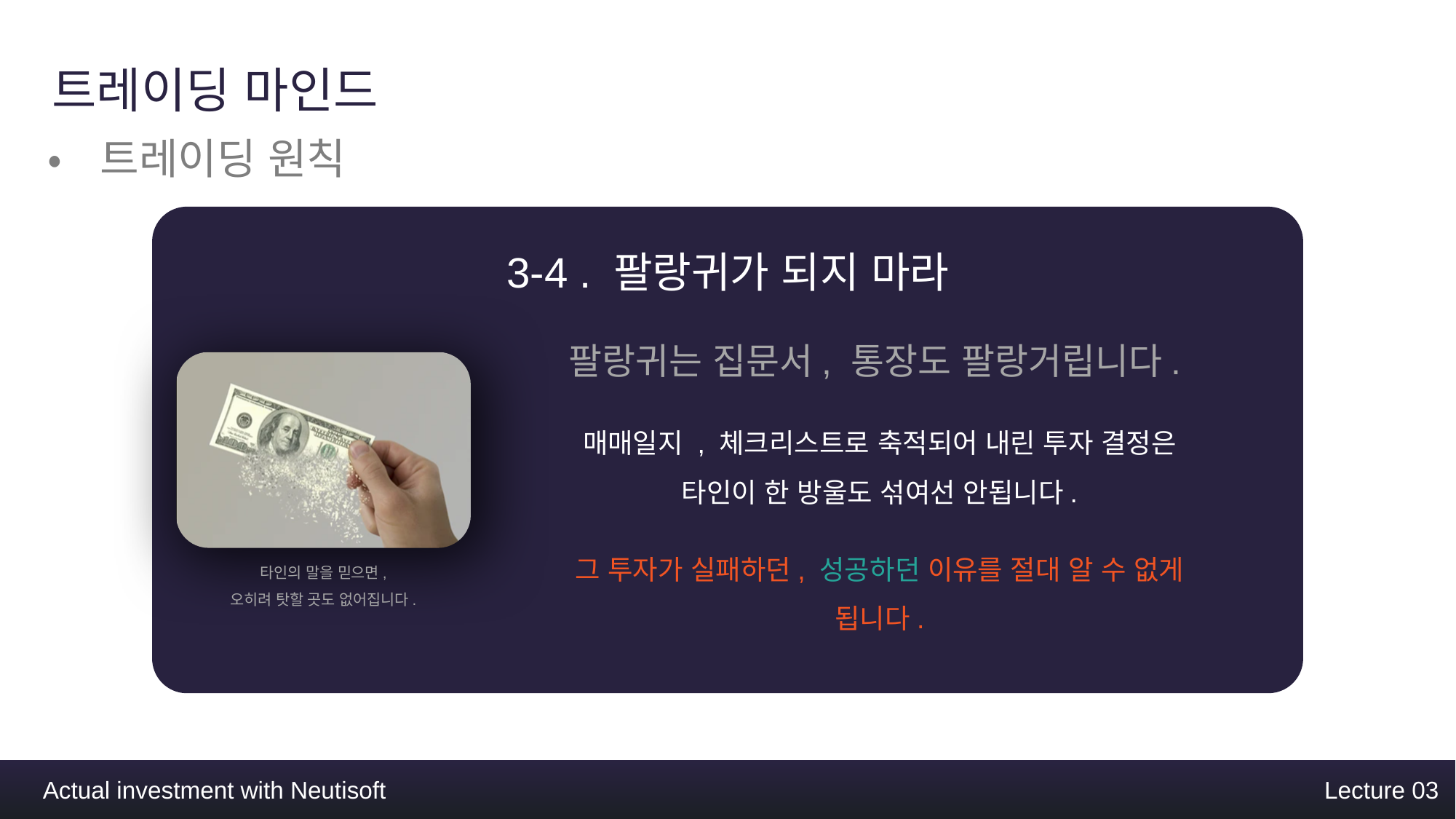

트레이딩 마인드
•트레이딩 원칙

3-4 . 팔랑귀가 되지 마라
팔랑귀는 집문서, 통장도 팔랑거립니다.

매매일지 , 체크리스트로 축적되어 내린 투자 결정은
타인이 한 방울도 섞여선 안됩니다.
그 투자가 실패하던, 성공하던 이유를 절대 알 수 없게 됩니다.
타인의 말을 믿으면,
오히려 탓할 곳도 없어집니다.

Actual investment with Neutisoft
Lecture 03